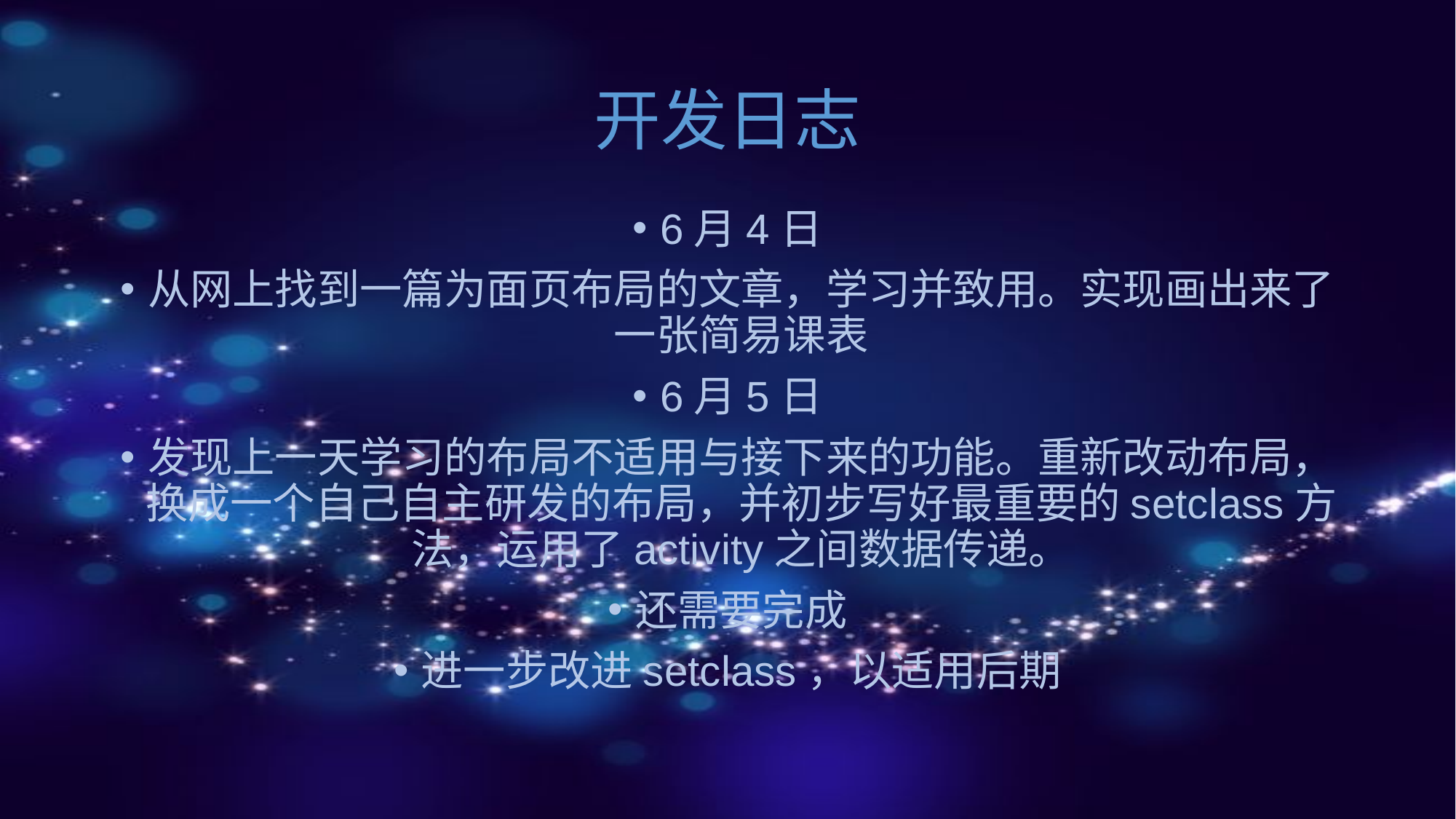

# 开发日志
6月4日
从网上找到一篇为面页布局的文章，学习并致用。实现画出来了一张简易课表
6月5日
发现上一天学习的布局不适用与接下来的功能。重新改动布局，换成一个自己自主研发的布局，并初步写好最重要的setclass方法，运用了activity之间数据传递。
还需要完成
进一步改进setclass，以适用后期